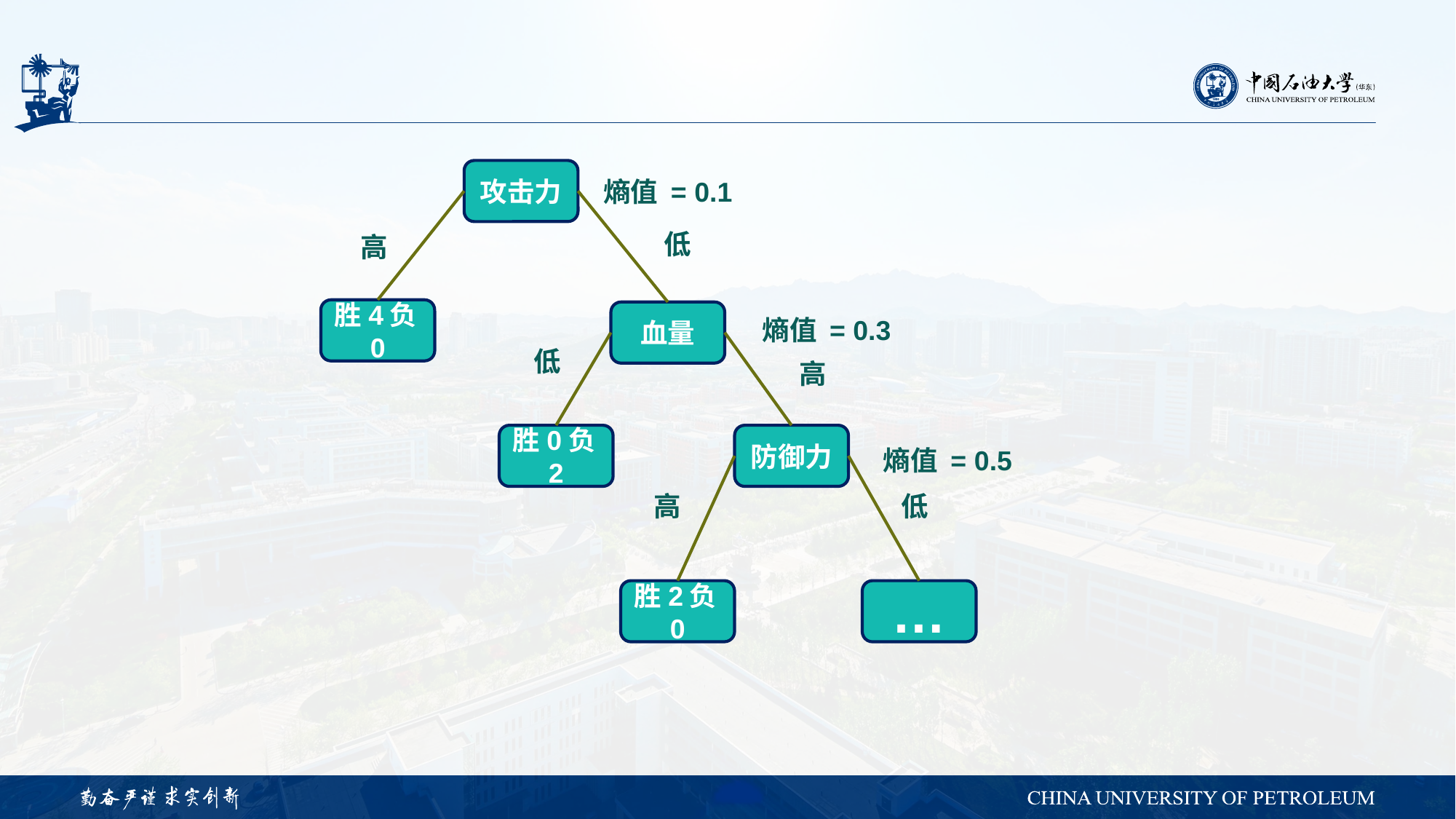

熵值 = 0.1
攻击力
低
高
熵值 = 0.3
胜4负0
血量
低
高
胜0负2
防御力
熵值 = 0.5
高
低
胜2负0
…